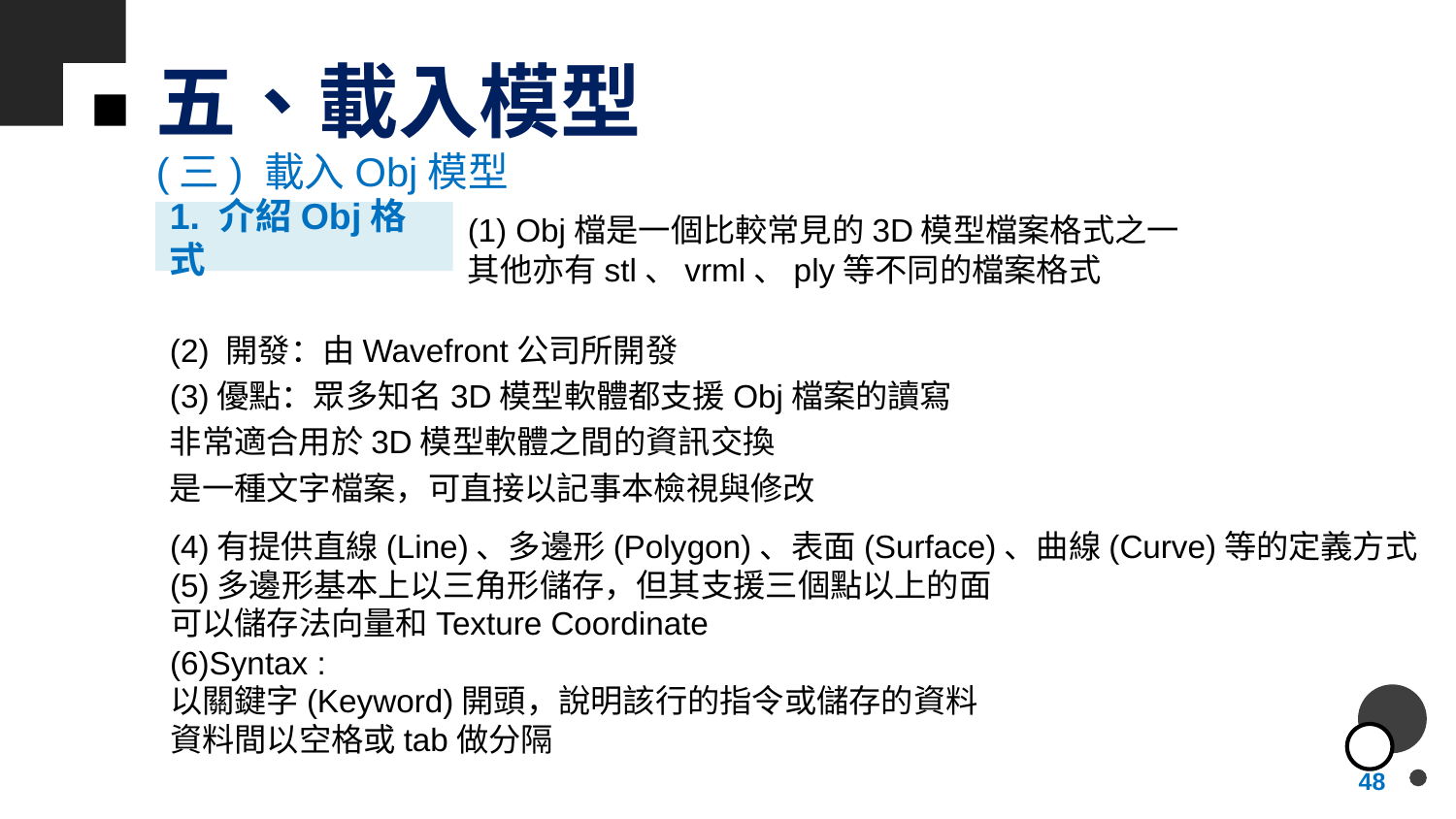

# 五、載入模型
(三) 載入Obj模型
1. 介紹Obj格式
(1) Obj檔是一個比較常見的3D模型檔案格式之一
其他亦有stl、vrml、ply等不同的檔案格式
(2) 開發：由Wavefront公司所開發
(3)優點：眾多知名3D模型軟體都支援Obj檔案的讀寫
非常適合用於3D模型軟體之間的資訊交換
是一種文字檔案，可直接以記事本檢視與修改
(4)有提供直線(Line)、多邊形(Polygon)、表面(Surface)、曲線(Curve)等的定義方式
(5)多邊形基本上以三角形儲存，但其支援三個點以上的面
可以儲存法向量和Texture Coordinate
(6)Syntax :
以關鍵字(Keyword)開頭，說明該行的指令或儲存的資料
資料間以空格或tab做分隔

48